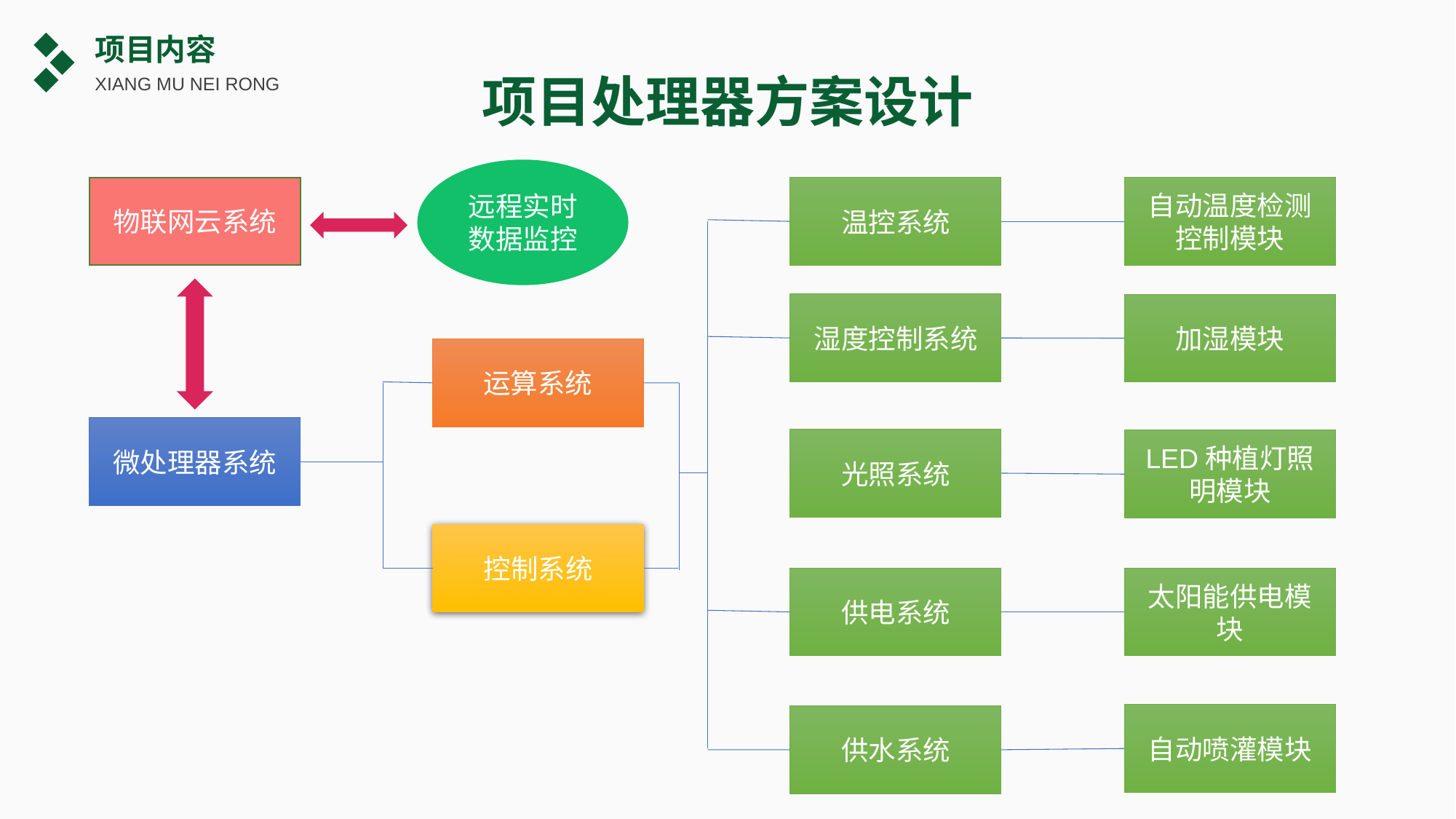

项目内容
项目处理器方案设计
XIANG MU NEI RONG
远程实时数据监控
物联网云系统
温控系统
自动温度检测
控制模块

湿度控制系统
加湿模块
运算系统
微处理器系统
光照系统
LED种植灯照明模块
控制系统
供电系统
太阳能供电模块
自动喷灌模块
供水系统